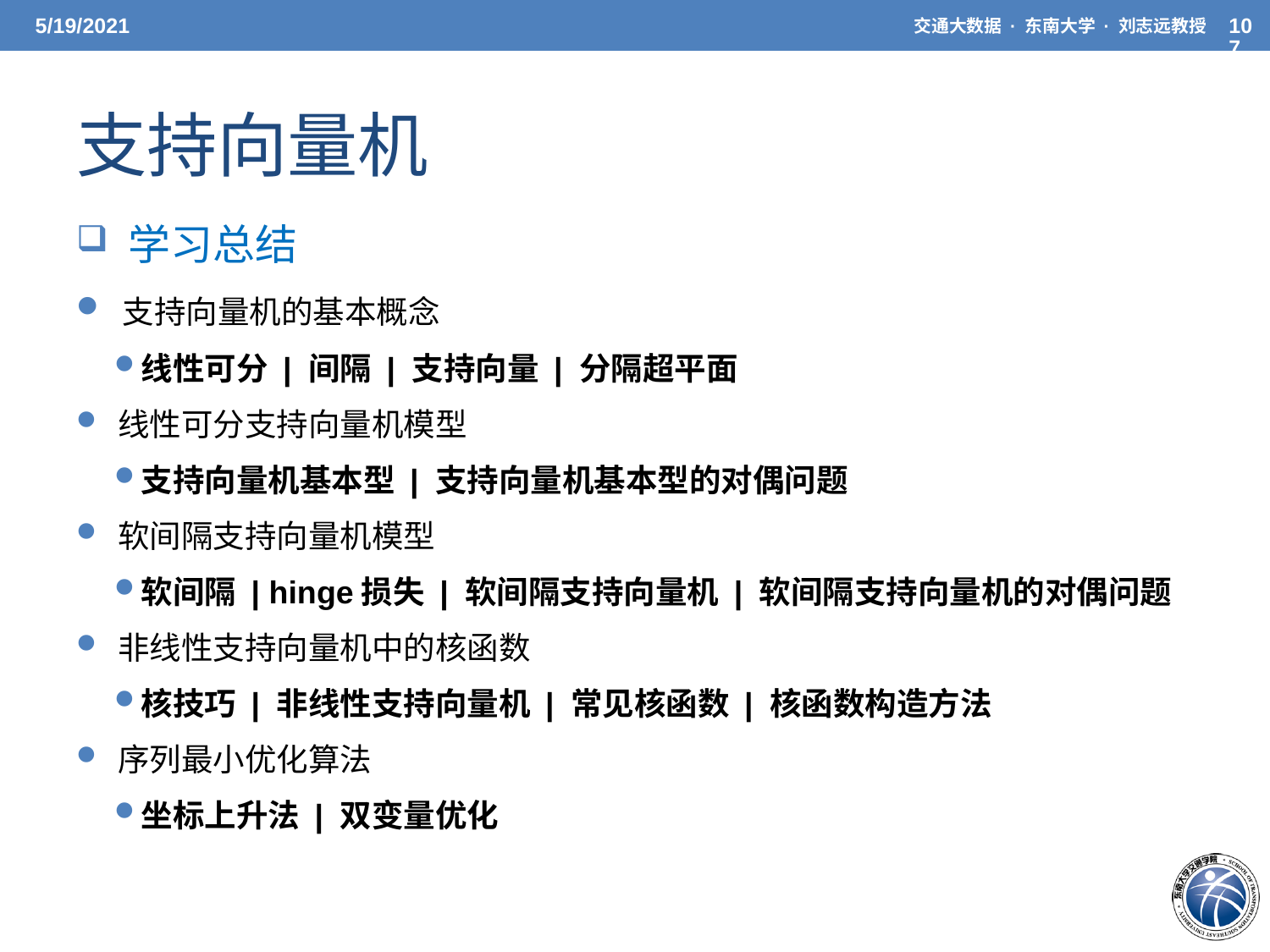

5/19/2021
交通大数据 · 东南大学 · 刘志远教授
107
# 支持向量机
 学习总结
 支持向量机的基本概念
线性可分 | 间隔 | 支持向量 | 分隔超平面
 线性可分支持向量机模型
支持向量机基本型 | 支持向量机基本型的对偶问题
 软间隔支持向量机模型
软间隔 | hinge损失 | 软间隔支持向量机 | 软间隔支持向量机的对偶问题
 非线性支持向量机中的核函数
核技巧 | 非线性支持向量机 | 常见核函数 | 核函数构造方法
 序列最小优化算法
坐标上升法 | 双变量优化